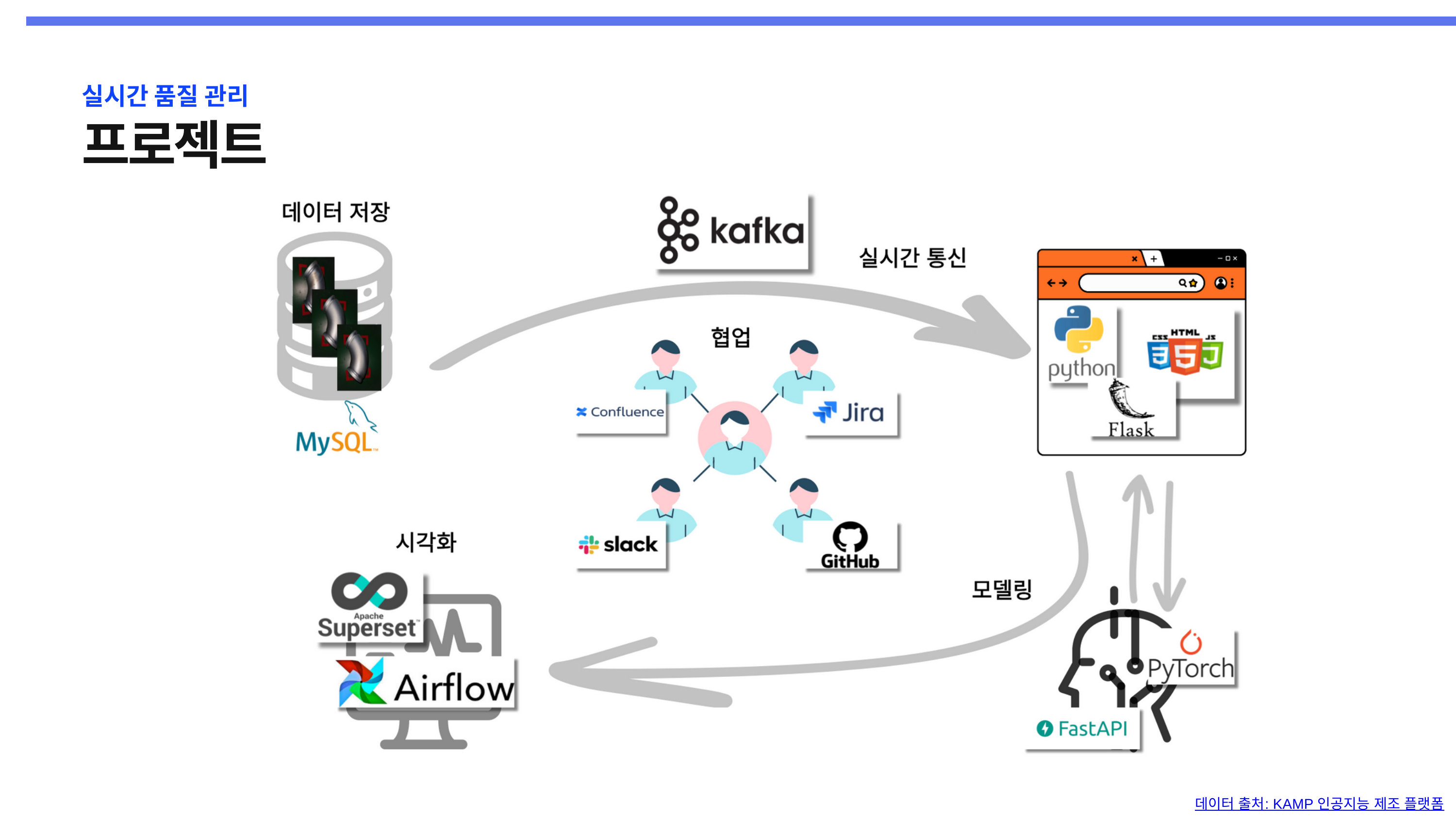

실시간 품질 관리

프로젝트

데이터 출처: KAMP 인공지능 제조 플랫폼